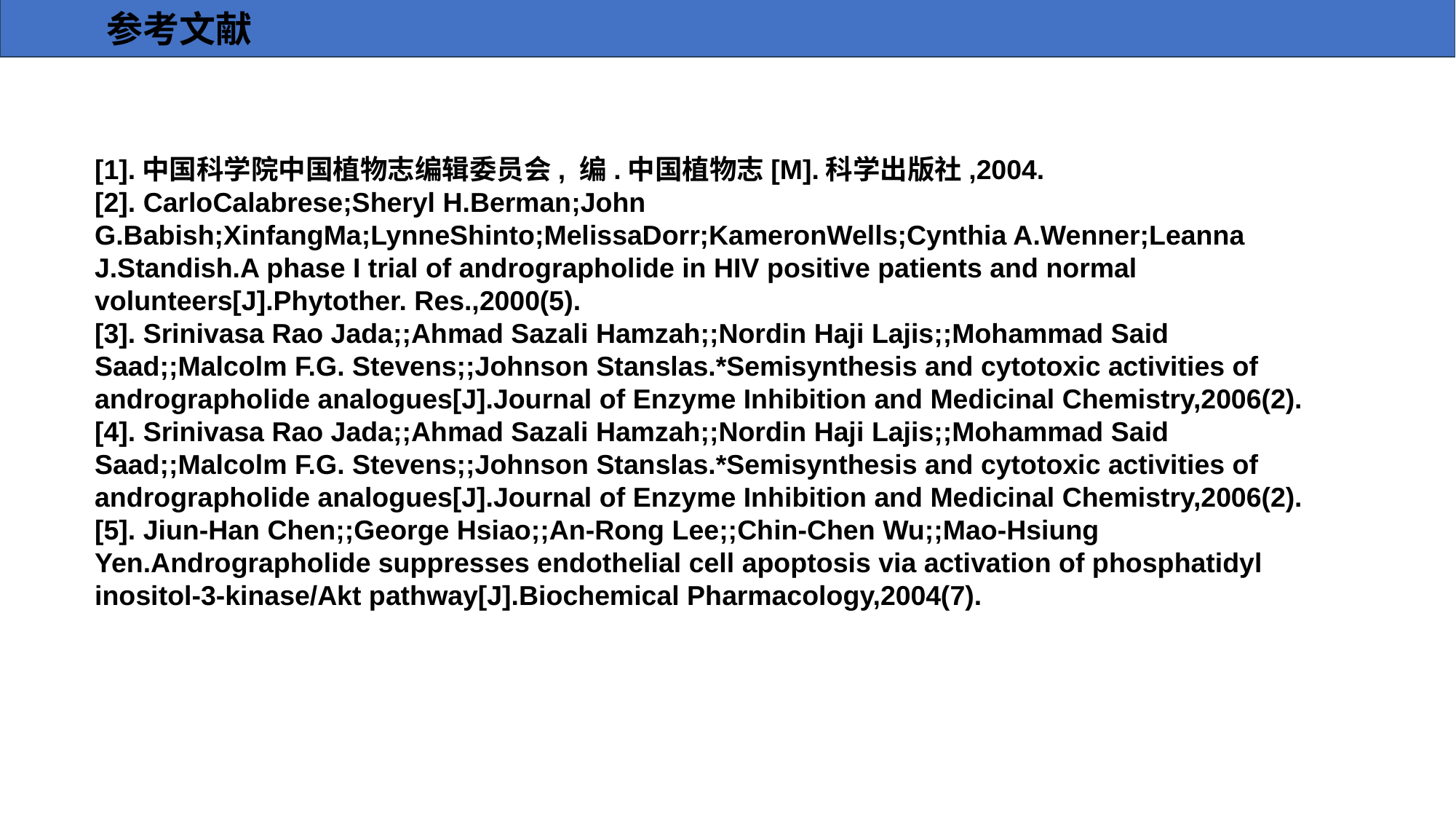

参考文献
[1].中国科学院中国植物志编辑委员会, 编.中国植物志[M].科学出版社,2004.
[2]. CarloCalabrese;Sheryl H.Berman;John G.Babish;XinfangMa;LynneShinto;MelissaDorr;KameronWells;Cynthia A.Wenner;Leanna J.Standish.A phase I trial of andrographolide in HIV positive patients and normal volunteers[J].Phytother. Res.,2000(5).
[3]. Srinivasa Rao Jada;;Ahmad Sazali Hamzah;;Nordin Haji Lajis;;Mohammad Said Saad;;Malcolm F.G. Stevens;;Johnson Stanslas.*Semisynthesis and cytotoxic activities of andrographolide analogues[J].Journal of Enzyme Inhibition and Medicinal Chemistry,2006(2).
[4]. Srinivasa Rao Jada;;Ahmad Sazali Hamzah;;Nordin Haji Lajis;;Mohammad Said Saad;;Malcolm F.G. Stevens;;Johnson Stanslas.*Semisynthesis and cytotoxic activities of andrographolide analogues[J].Journal of Enzyme Inhibition and Medicinal Chemistry,2006(2).
[5]. Jiun-Han Chen;;George Hsiao;;An-Rong Lee;;Chin-Chen Wu;;Mao-Hsiung Yen.Andrographolide suppresses endothelial cell apoptosis via activation of phosphatidyl inositol-3-kinase/Akt pathway[J].Biochemical Pharmacology,2004(7).